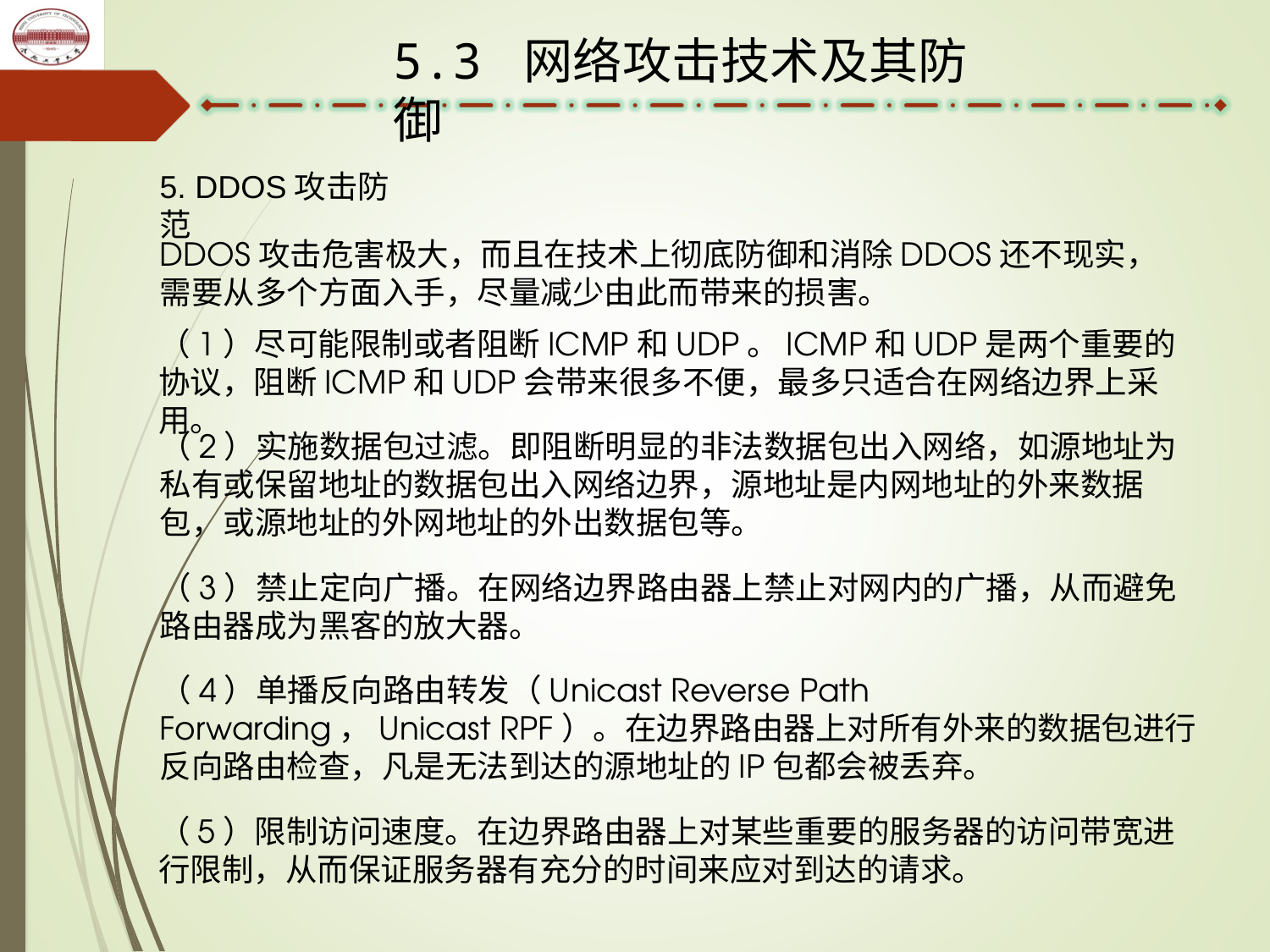

5.3 网络攻击技术及其防御
5. DDOS攻击防范
DDOS攻击危害极大，而且在技术上彻底防御和消除DDOS还不现实，需要从多个方面入手，尽量减少由此而带来的损害。
（1）尽可能限制或者阻断ICMP和UDP。ICMP和UDP是两个重要的协议，阻断ICMP和UDP会带来很多不便，最多只适合在网络边界上采用。
（2）实施数据包过滤。即阻断明显的非法数据包出入网络，如源地址为私有或保留地址的数据包出入网络边界，源地址是内网地址的外来数据包，或源地址的外网地址的外出数据包等。
（3）禁止定向广播。在网络边界路由器上禁止对网内的广播，从而避免路由器成为黑客的放大器。
（4）单播反向路由转发（Unicast Reverse Path Forwarding，Unicast RPF）。在边界路由器上对所有外来的数据包进行反向路由检查，凡是无法到达的源地址的IP包都会被丢弃。
（5）限制访问速度。在边界路由器上对某些重要的服务器的访问带宽进行限制，从而保证服务器有充分的时间来应对到达的请求。